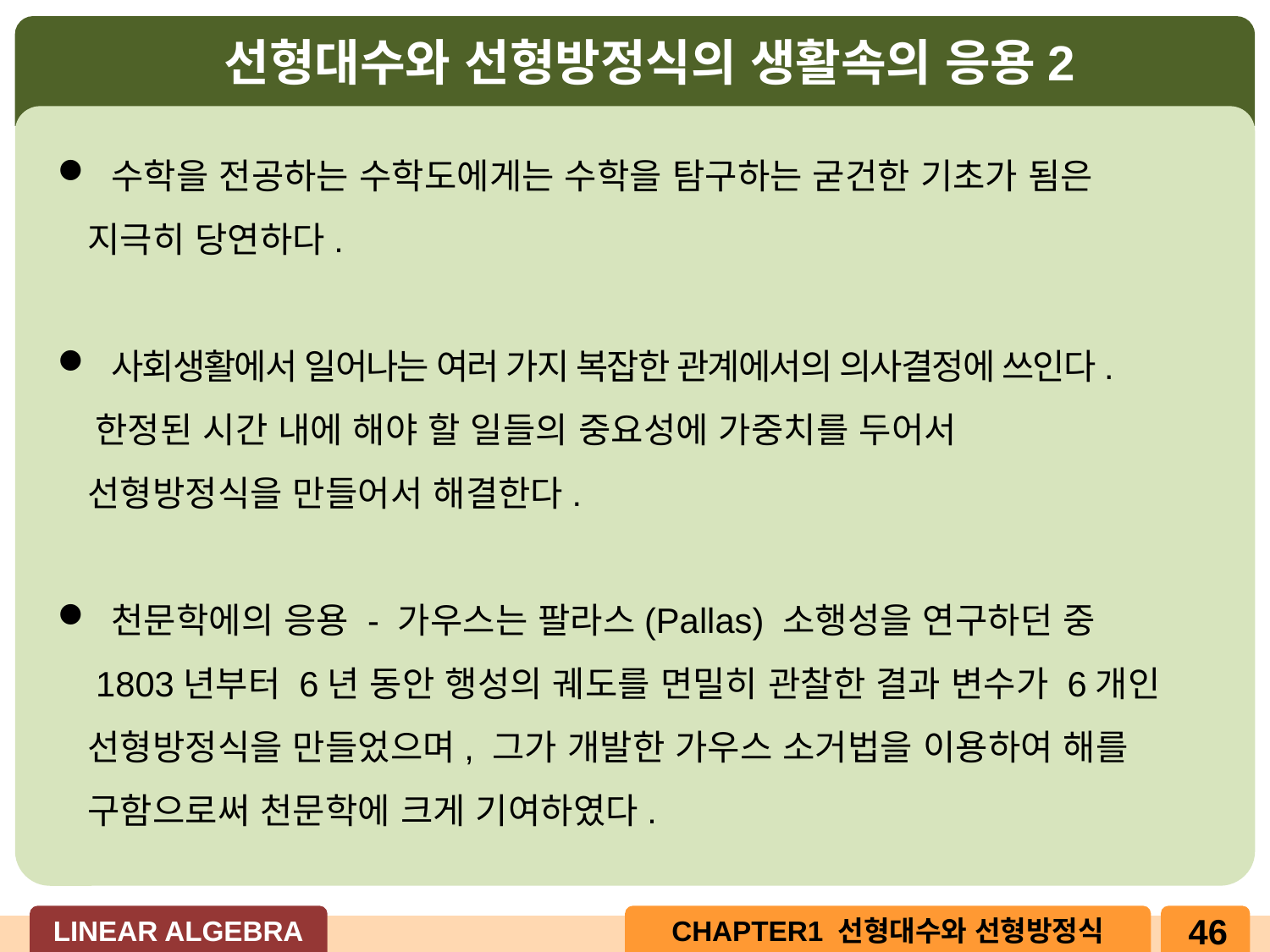

선형대수와 선형방정식의 생활속의 응용2

 수학을 전공하는 수학도에게는 수학을 탐구하는 굳건한 기초가 됨은
   지극히 당연하다.

 사회생활에서 일어나는 여러 가지 복잡한 관계에서의 의사결정에 쓰인다.
   한정된 시간 내에 해야 할 일들의 중요성에 가중치를 두어서
   선형방정식을 만들어서 해결한다.

 천문학에의 응용 - 가우스는 팔라스(Pallas) 소행성을 연구하던 중
   1803년부터 6년 동안 행성의 궤도를 면밀히 관찰한 결과 변수가 6개인
   선형방정식을 만들었으며, 그가 개발한 가우스 소거법을 이용하여 해를
   구함으로써 천문학에 크게 기여하였다.
46
LINEAR ALGEBRA
CHAPTER1 선형대수와 선형방정식